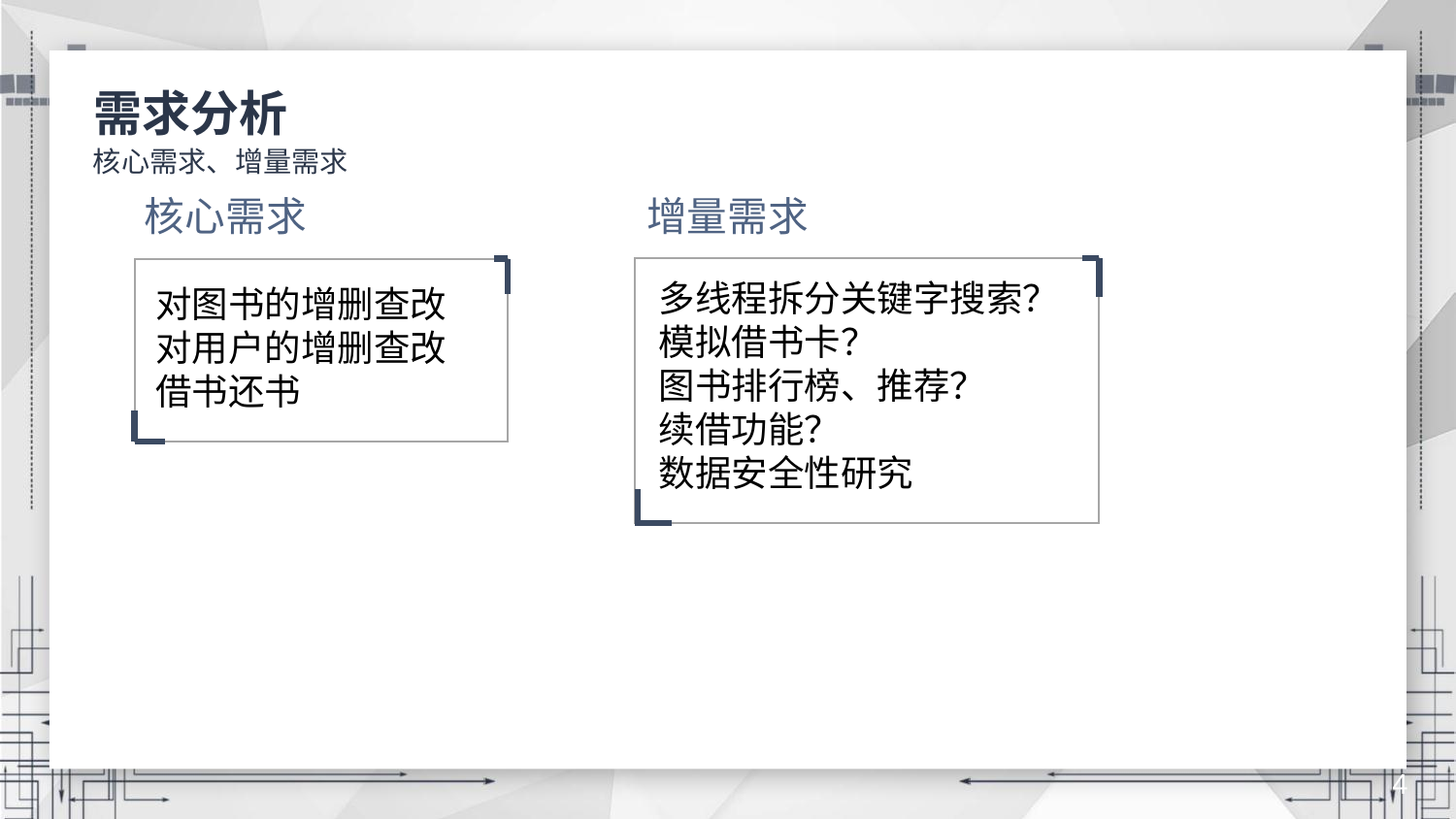

需求分析
核心需求、增量需求
核心需求
增量需求

多线程拆分关键字搜索？
模拟借书卡？
图书排行榜、推荐？
续借功能？
数据安全性研究

对图书的增删查改
对用户的增删查改
借书还书
4